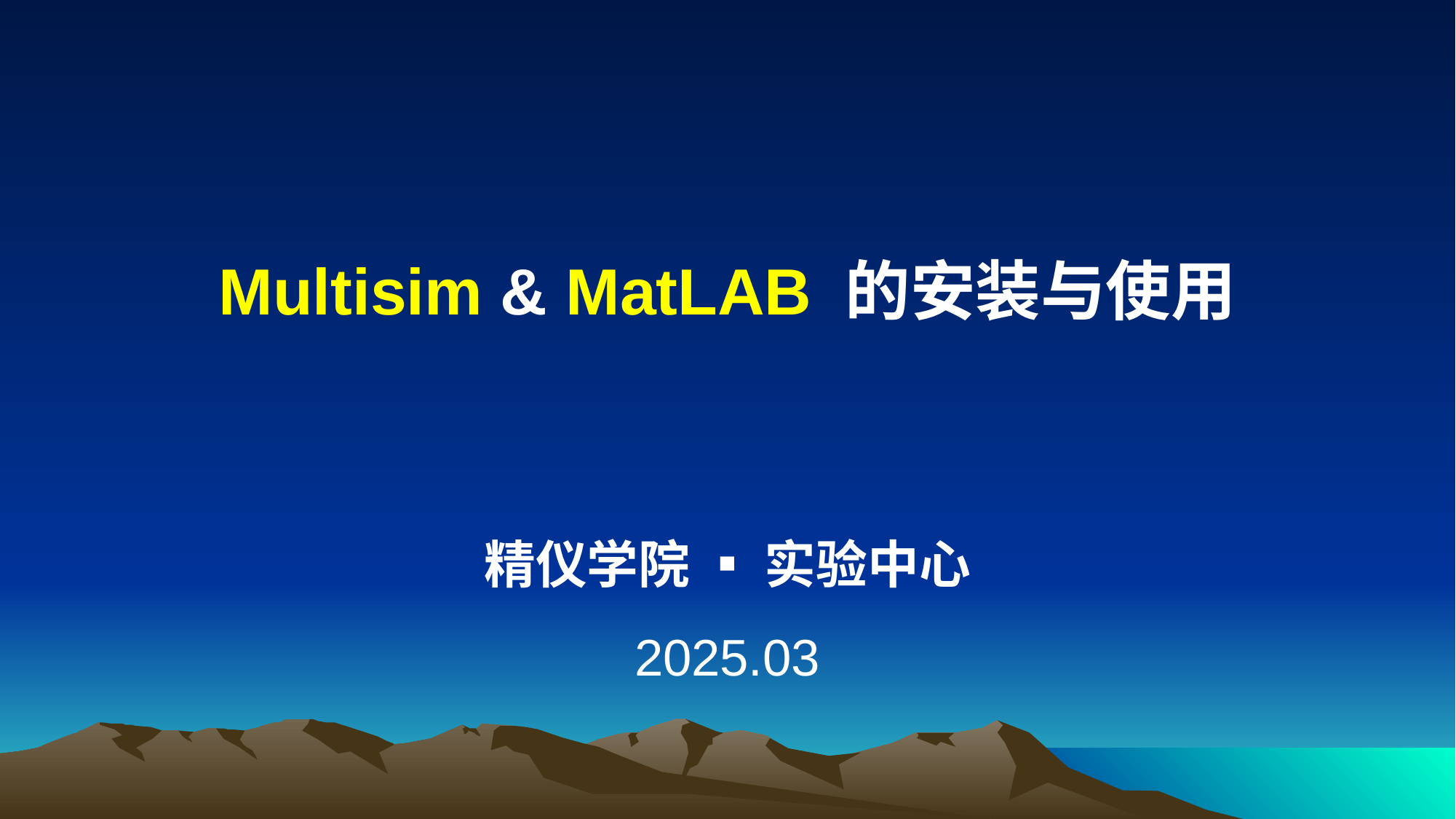

Multisim & MatLAB 的安装与使用
精仪学院 ▪ 实验中心
2025.03